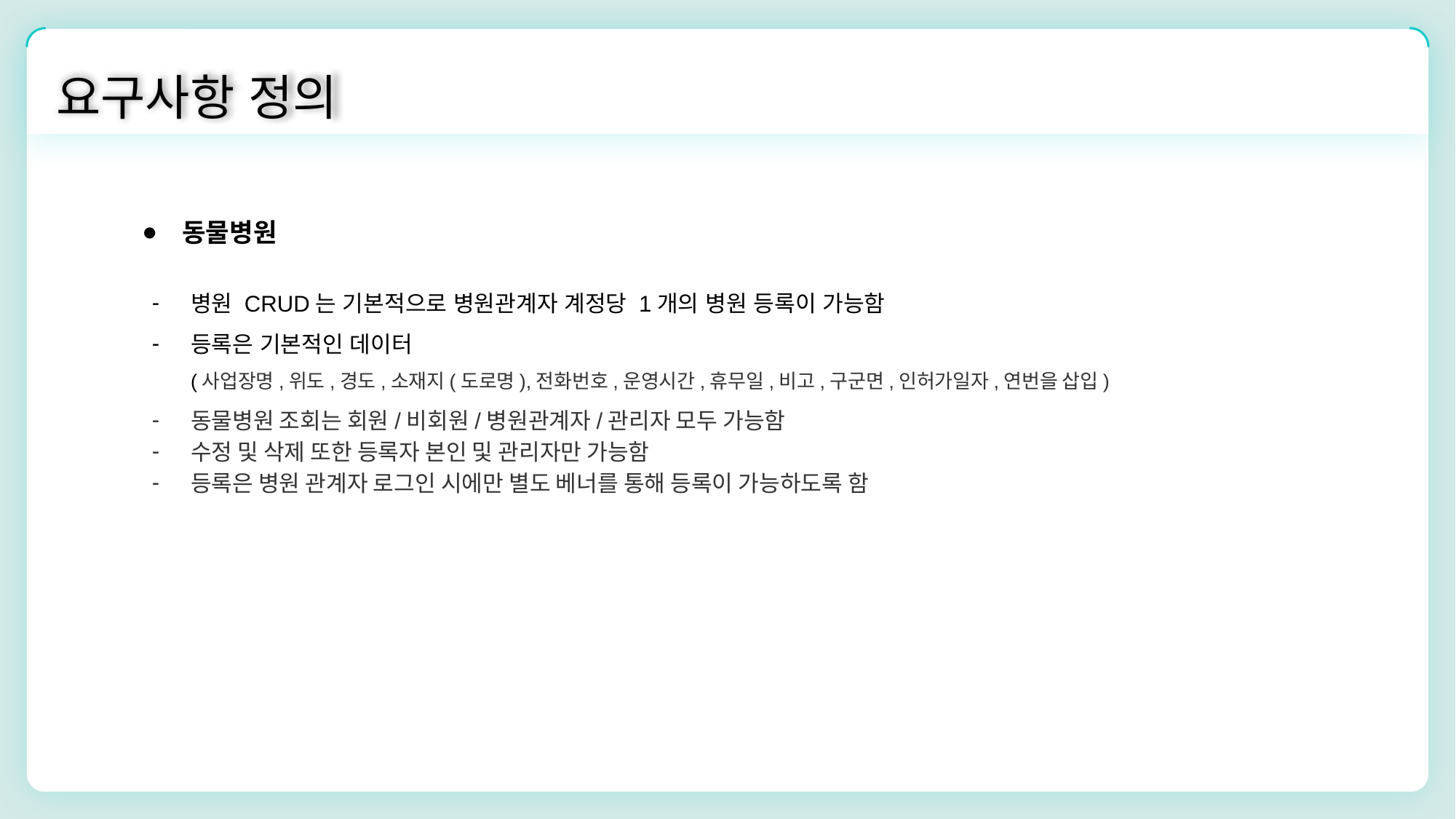

요구사항 정의
동물병원
병원 CRUD는 기본적으로 병원관계자 계정당 1개의 병원 등록이 가능함
등록은 기본적인 데이터
(사업장명,위도,경도,소재지(도로명),전화번호,운영시간,휴무일,비고,구군면,인허가일자,연번을 삽입)
동물병원 조회는 회원/비회원/병원관계자/관리자 모두 가능함
수정 및 삭제 또한 등록자 본인 및 관리자만 가능함
등록은 병원 관계자 로그인 시에만 별도 베너를 통해 등록이 가능하도록 함